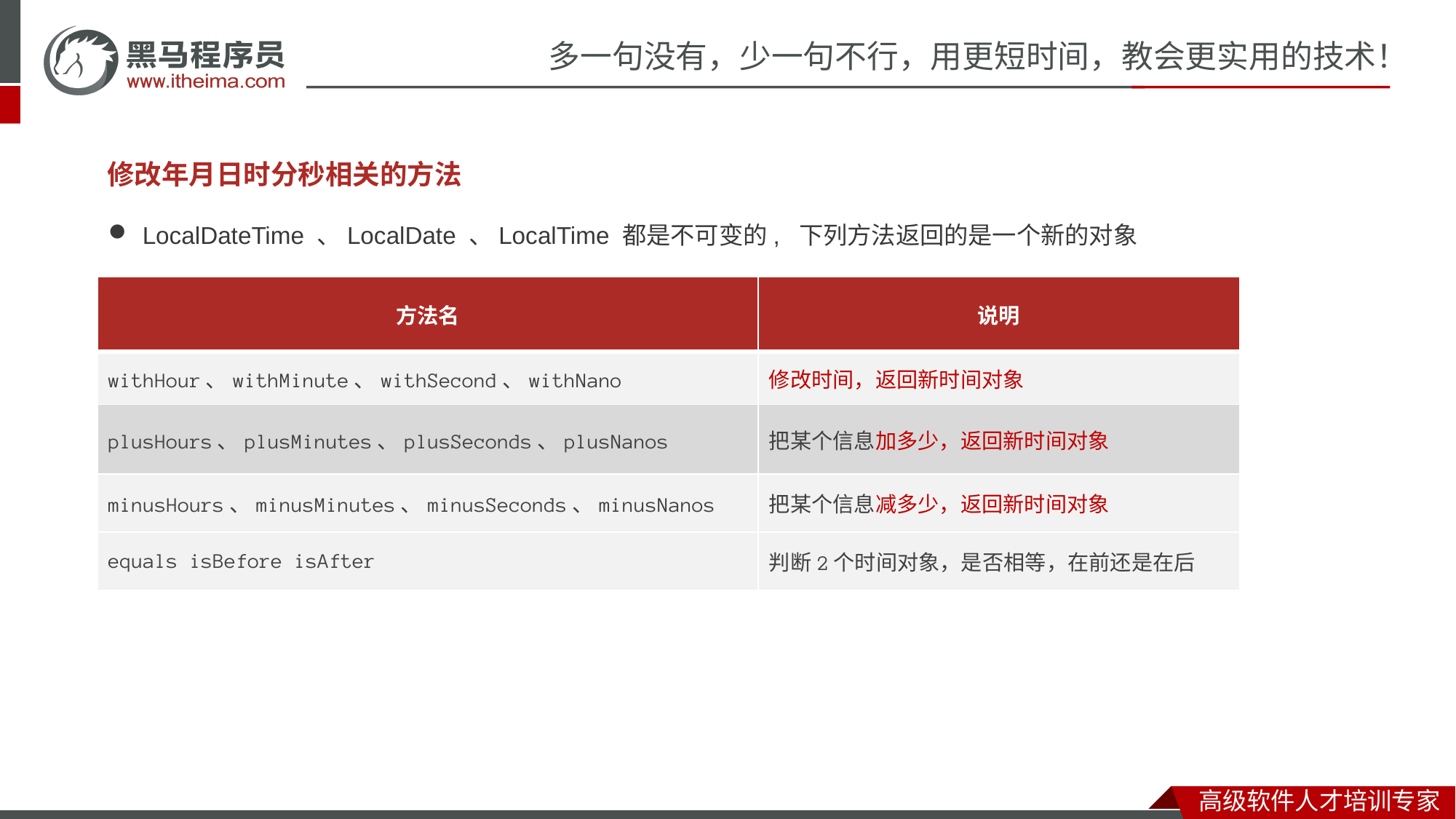

修改年月日时分秒相关的方法
LocalDateTime 、LocalDate 、LocalTime 都是不可变的,  下列方法返回的是一个新的对象
| 方法名 | 说明 |
| --- | --- |
| withHour、withMinute、withSecond、withNano | 修改时间，返回新时间对象 |
| plusHours、plusMinutes、plusSeconds、plusNanos | 把某个信息加多少，返回新时间对象 |
| minusHours、minusMinutes、minusSeconds、minusNanos | 把某个信息减多少，返回新时间对象 |
| equals isBefore isAfter | 判断2个时间对象，是否相等，在前还是在后 |